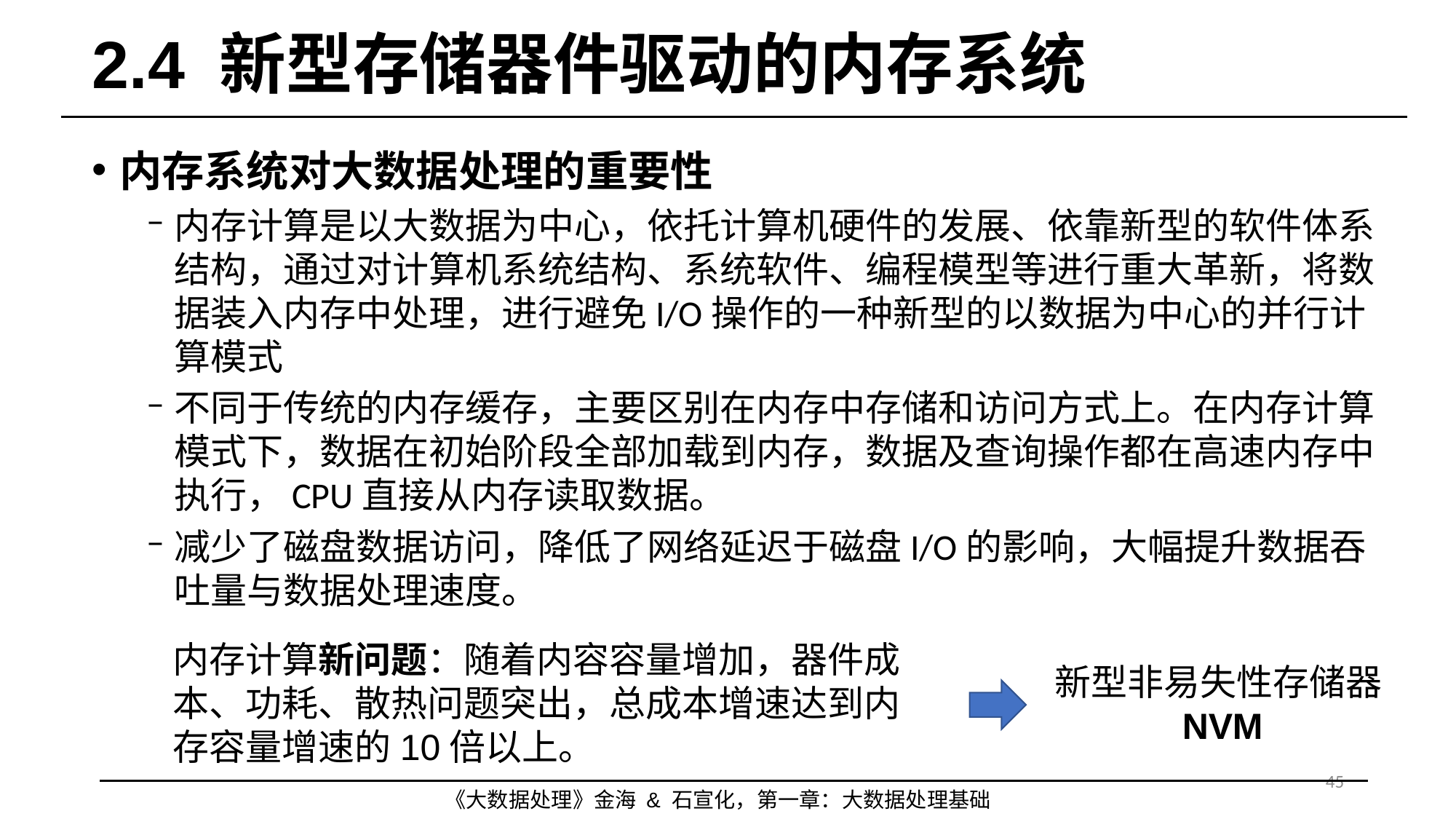

# 2.4 新型存储器件驱动的内存系统
内存系统对大数据处理的重要性
内存计算是以大数据为中心，依托计算机硬件的发展、依靠新型的软件体系结构，通过对计算机系统结构、系统软件、编程模型等进行重大革新，将数据装入内存中处理，进行避免I/O操作的一种新型的以数据为中心的并行计算模式
不同于传统的内存缓存，主要区别在内存中存储和访问方式上。在内存计算模式下，数据在初始阶段全部加载到内存，数据及查询操作都在高速内存中执行，CPU直接从内存读取数据。
减少了磁盘数据访问，降低了网络延迟于磁盘I/O的影响，大幅提升数据吞吐量与数据处理速度。
内存计算新问题：随着内容容量增加，器件成本、功耗、散热问题突出，总成本增速达到内存容量增速的10倍以上。
新型非易失性存储器NVM

45